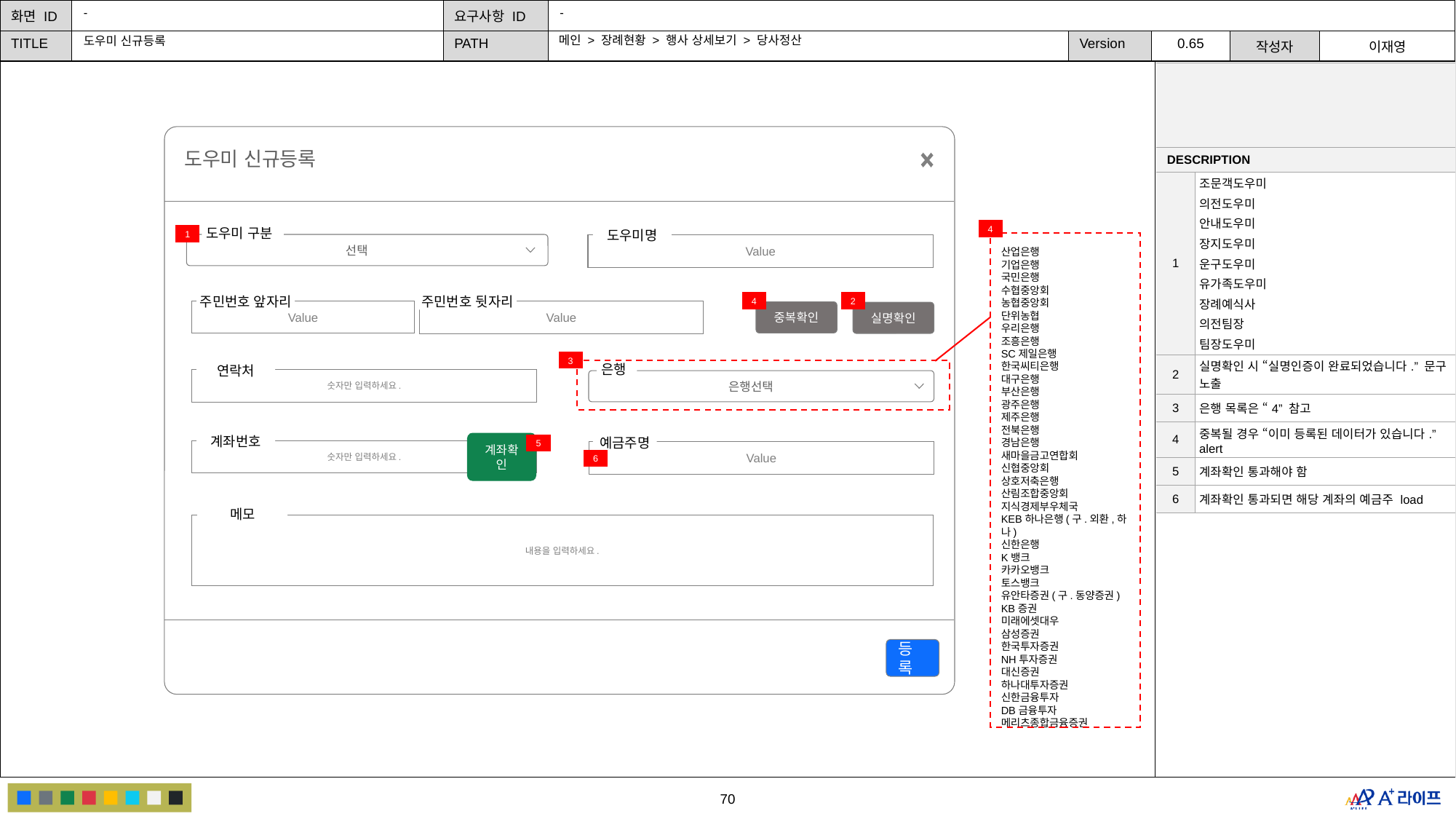

-
-
메인 > 장례현황 > 행사 상세보기 > 당사정산
도우미 신규등록
|  |  |
| --- | --- |
| DESCRIPTION |  |
| 1 | 조문객도우미 의전도우미 안내도우미 장지도우미 운구도우미 유가족도우미 장례예식사 의전팀장 팀장도우미 |
| 2 | 실명확인 시 “실명인증이 완료되었습니다.” 문구 노출 |
| 3 | 은행 목록은 “4” 참고 |
| 4 | 중복될 경우 “이미 등록된 데이터가 있습니다.” alert |
| 5 | 계좌확인 통과해야 함 |
| 6 | 계좌확인 통과되면 해당 계좌의 예금주 load |
도우미 신규등록

4
도우미 구분
선택

1
도우미명
Value

산업은행
기업은행
국민은행
수협중앙회
농협중앙회
단위농협
우리은행
조흥은행
SC제일은행
한국씨티은행
대구은행
부산은행
광주은행
제주은행
전북은행
경남은행
새마을금고연합회
신협중앙회
상호저축은행
산림조합중앙회
지식경제부우체국
KEB하나은행(구.외환,하나)
신한은행
K뱅크
카카오뱅크
토스뱅크
유안타증권(구.동양증권)
KB증권
미래에셋대우
삼성증권
한국투자증권
NH투자증권
대신증권
하나대투자증권
신한금융투자
DB금융투자
메리츠종합금융증권
4
2
주민번호 앞자리
주민번호 뒷자리
Value
Value
중복확인
실명확인
3

은행
은행선택

연락처
숫자만 입력하세요.
계좌번호
숫자만 입력하세요.
예금주명
Value
5
계좌확인
6
메모
내용을 입력하세요.
등록